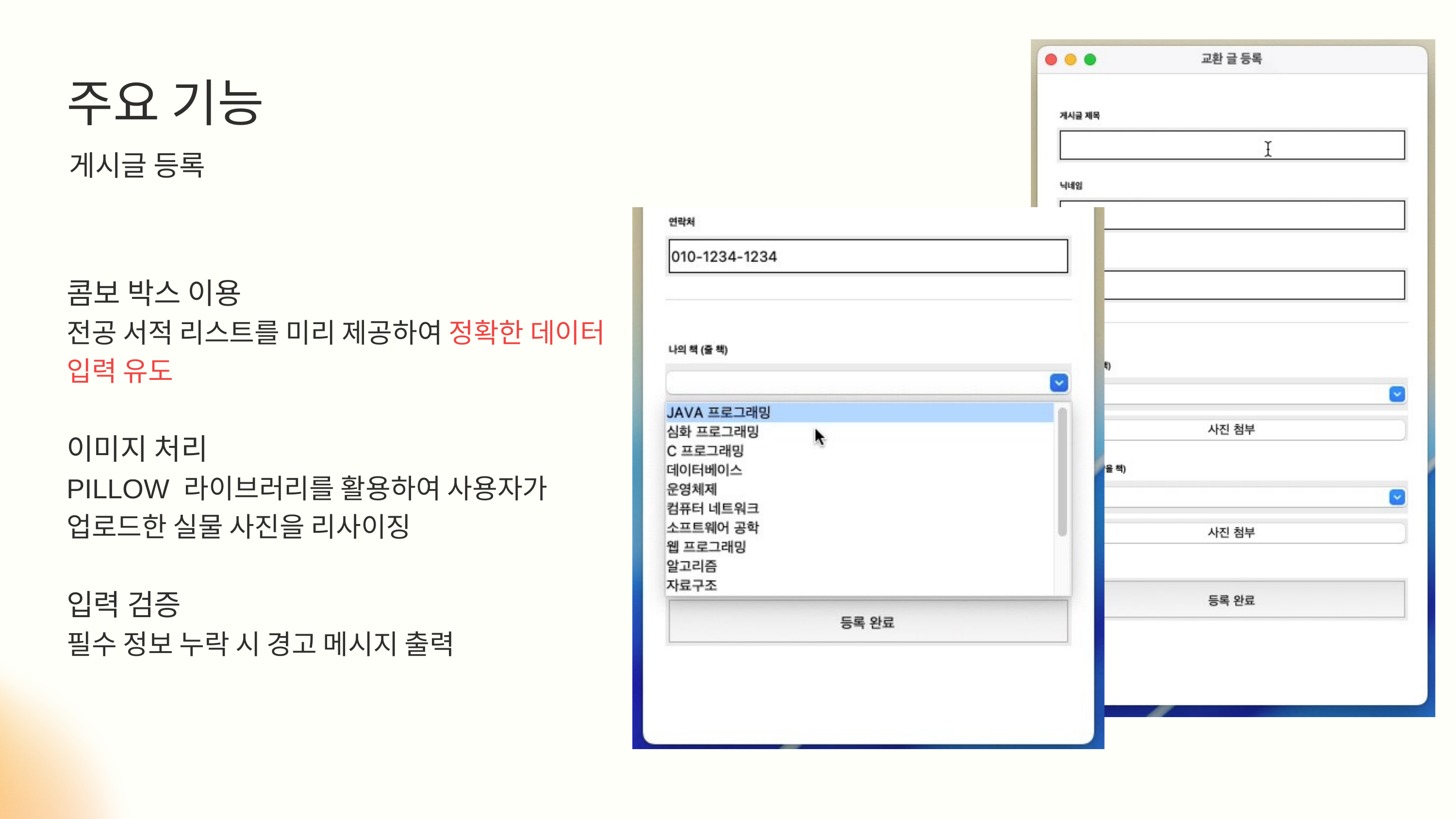

주요 기능
게시글 등록

콤보 박스 이용
전공 서적 리스트를 미리 제공하여 정확한 데이터 입력 유도

이미지 처리
PILLOW 라이브러리를 활용하여 사용자가 업로드한 실물 사진을 리사이징

입력 검증
필수 정보 누락 시 경고 메시지 출력